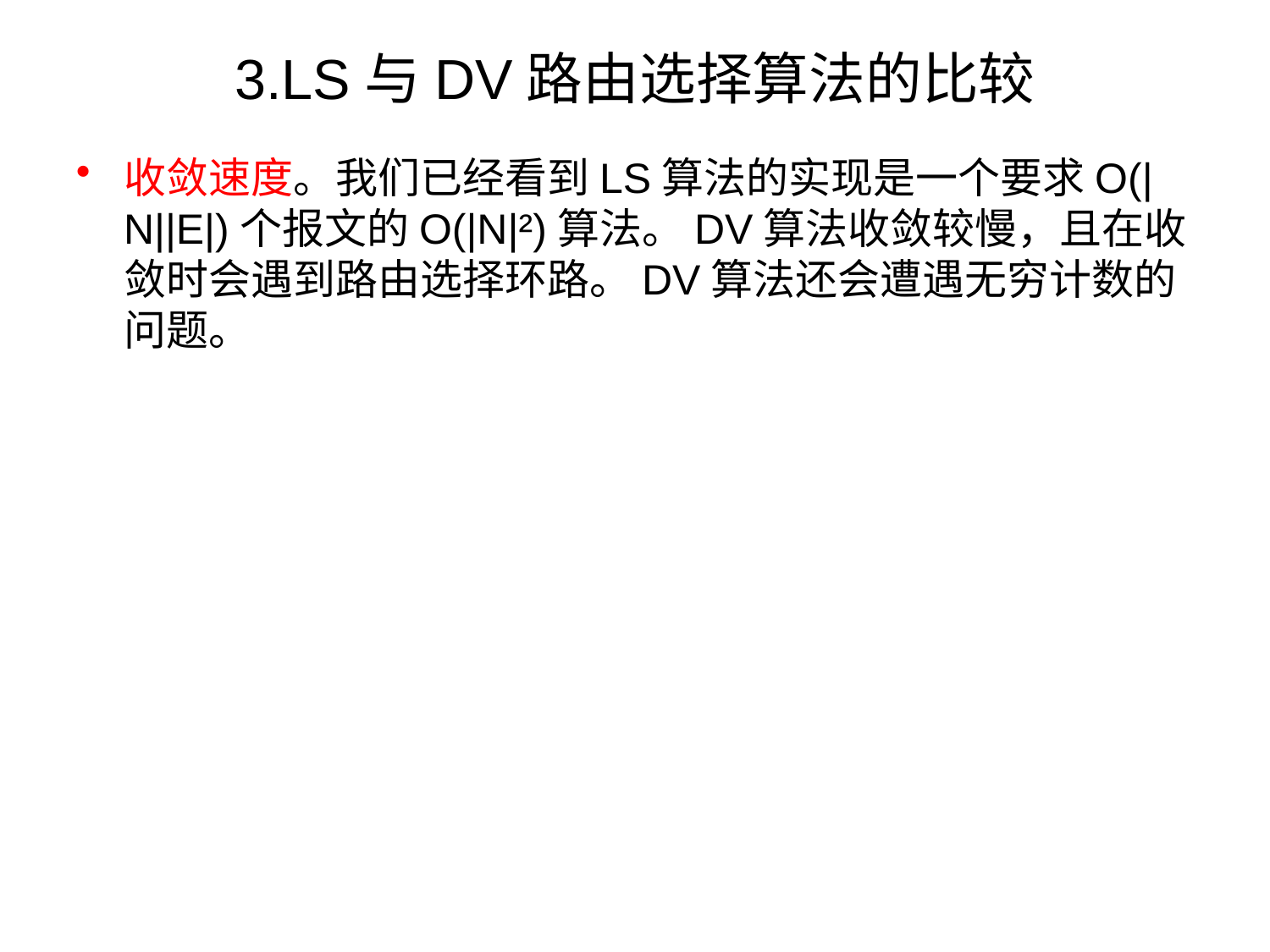

# 3.LS与DV路由选择算法的比较
收敛速度。我们已经看到LS算法的实现是一个要求O(|N||E|)个报文的O(|N|²)算法。DV算法收敛较慢，且在收敛时会遇到路由选择环路。DV算法还会遭遇无穷计数的问题。